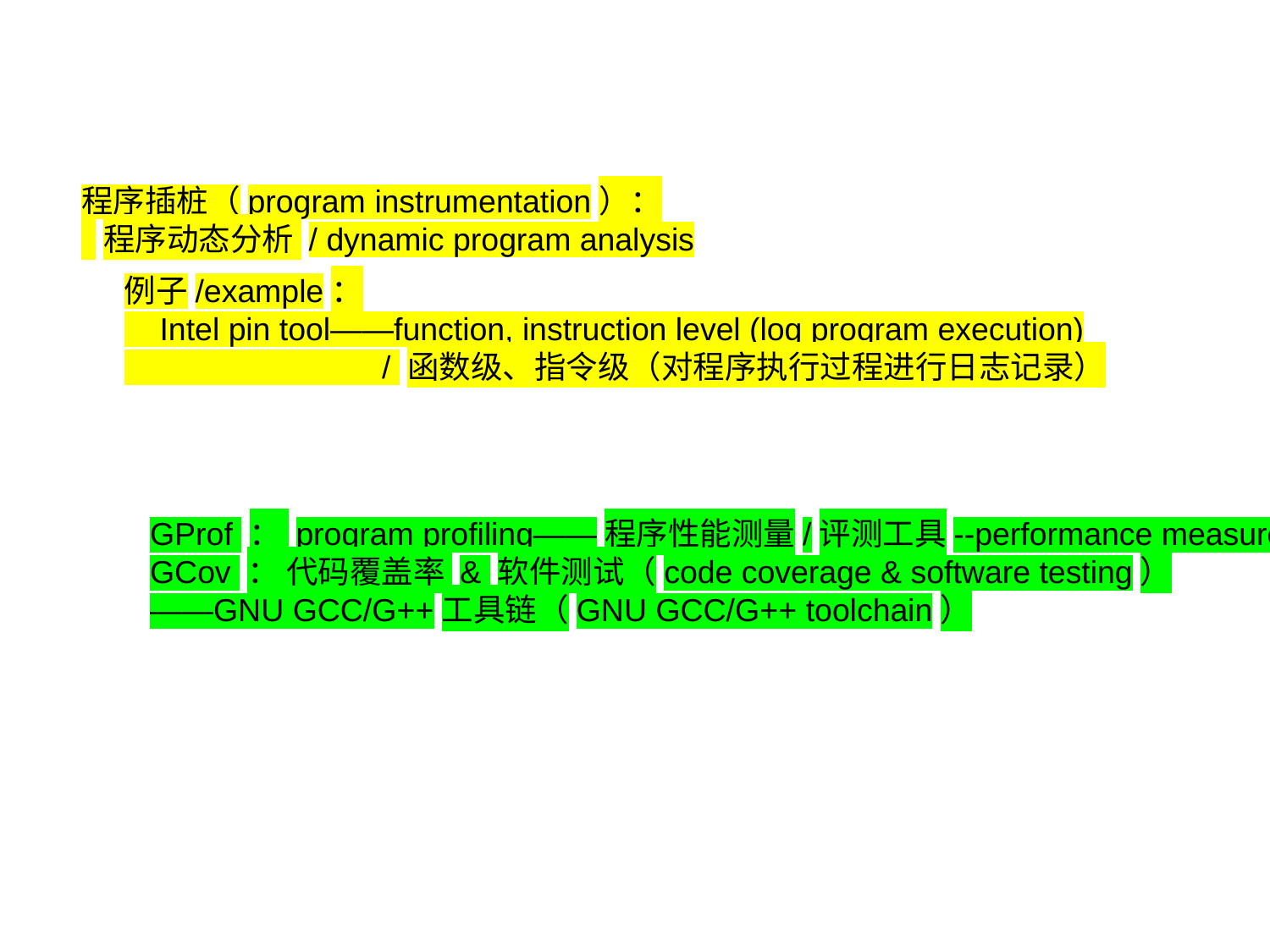

程序插桩（program instrumentation）：
  程序动态分析 / dynamic program analysis
例子/example：
    Intel pin tool——function, instruction level (log program execution)
                             / 函数级、指令级（对程序执行过程进行日志记录）
GProf ： program profiling——程序性能测量/评测工具--performance measurement
GCov ： 代码覆盖率 & 软件测试（code coverage & software testing）
——GNU GCC/G++工具链（GNU GCC/G++ toolchain）